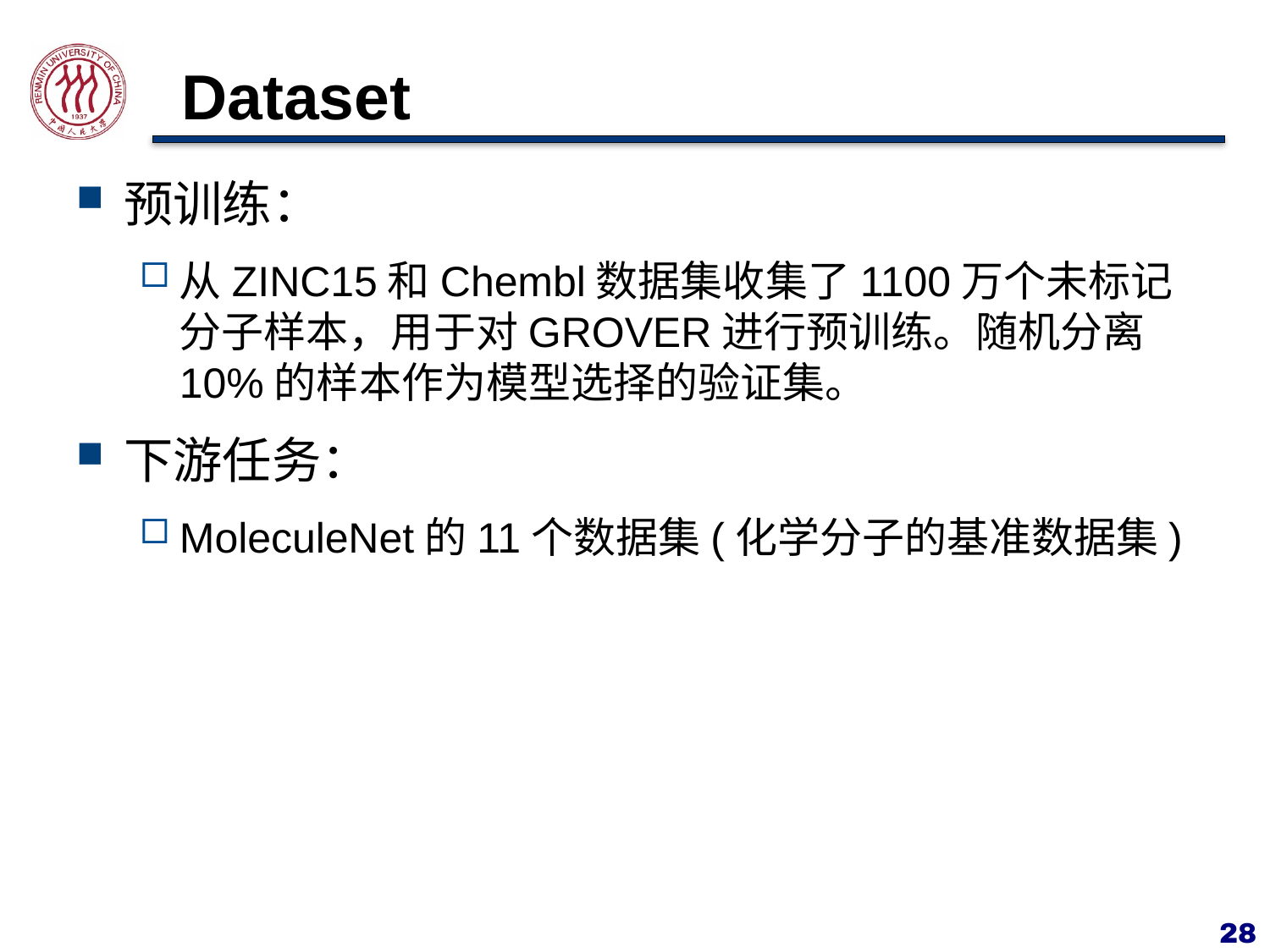

# Dataset
预训练：
从ZINC15和Chembl数据集收集了1100万个未标记分子样本，用于对GROVER进行预训练。随机分离10%的样本作为模型选择的验证集。
下游任务：
MoleculeNet的11个数据集(化学分子的基准数据集)